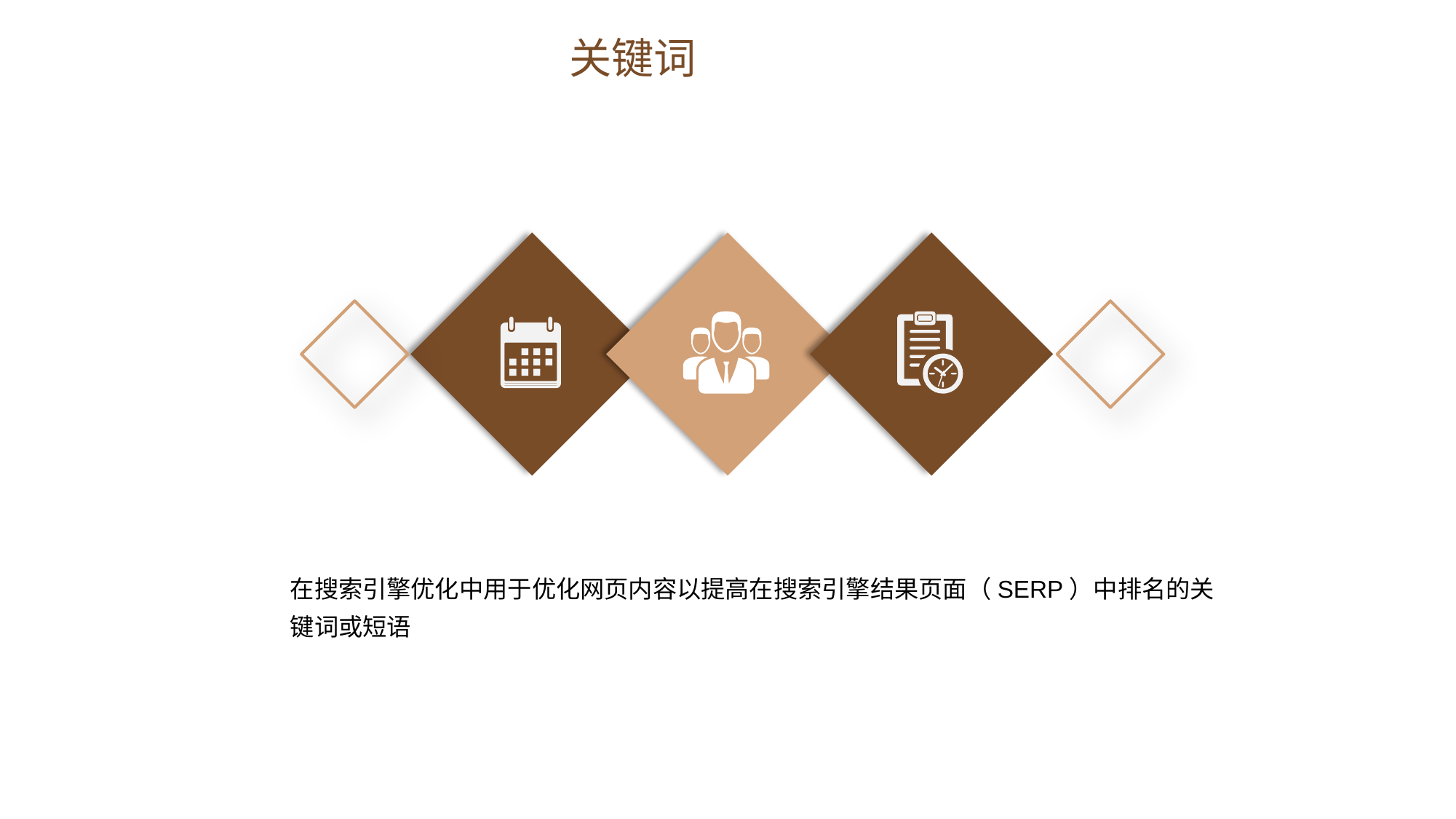

关键词

在搜索引擎优化中用于优化网页内容以提高在搜索引擎结果页面（SERP）中排名的关键词或短语
PPT模板 http://www.1ppt.com/moban/